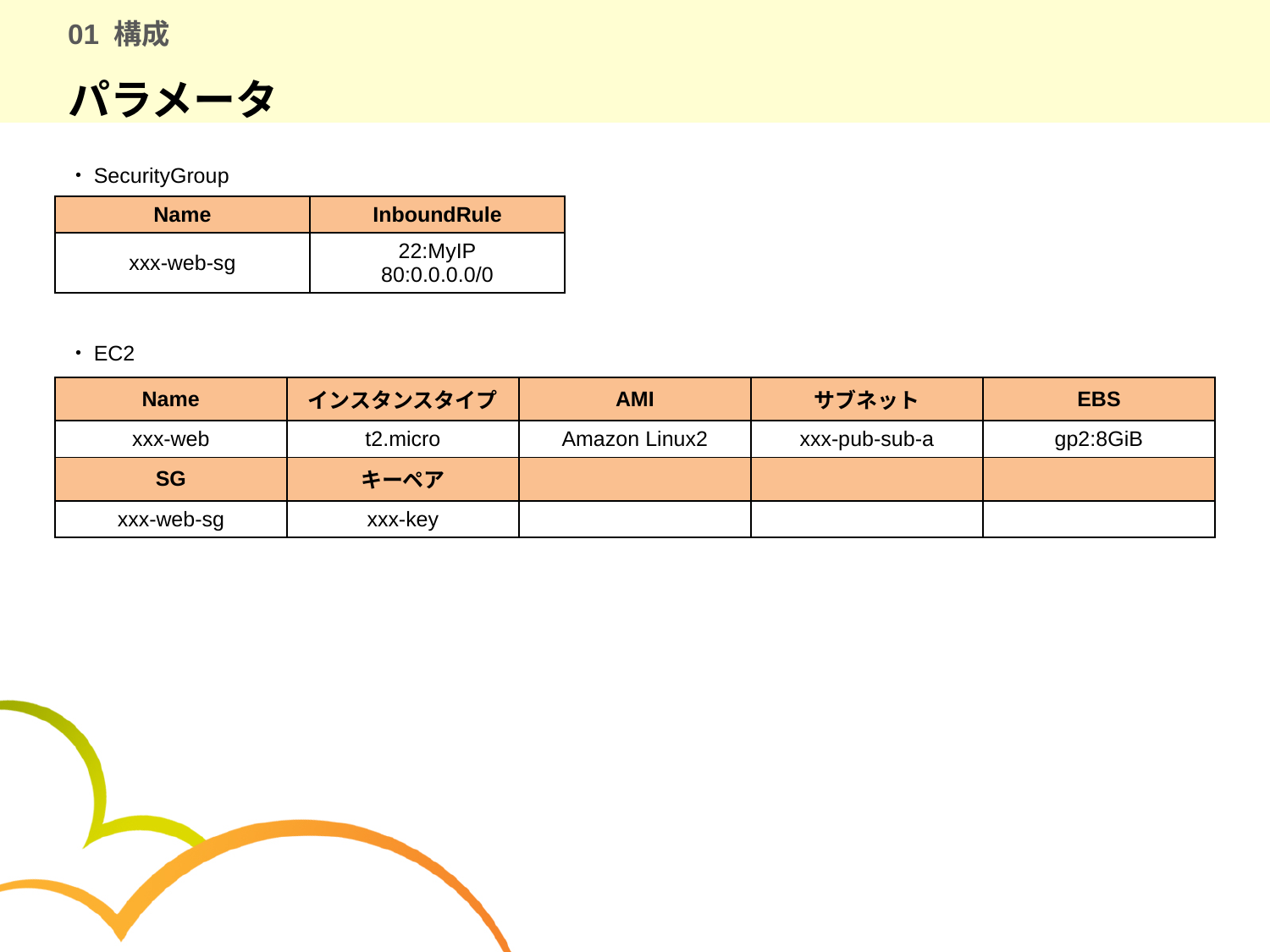

# 01 構成
パラメータ
・SecurityGroup

・EC2

| Name | InboundRule |
| --- | --- |
| xxx-web-sg | 22:MyIP 80:0.0.0.0/0 |
| Name | インスタンスタイプ | AMI | サブネット | EBS |
| --- | --- | --- | --- | --- |
| xxx-web | t2.micro | Amazon Linux2 | xxx-pub-sub-a | gp2:8GiB |
| SG | キーペア |  |  |  |
| xxx-web-sg | xxx-key |  |  |  |